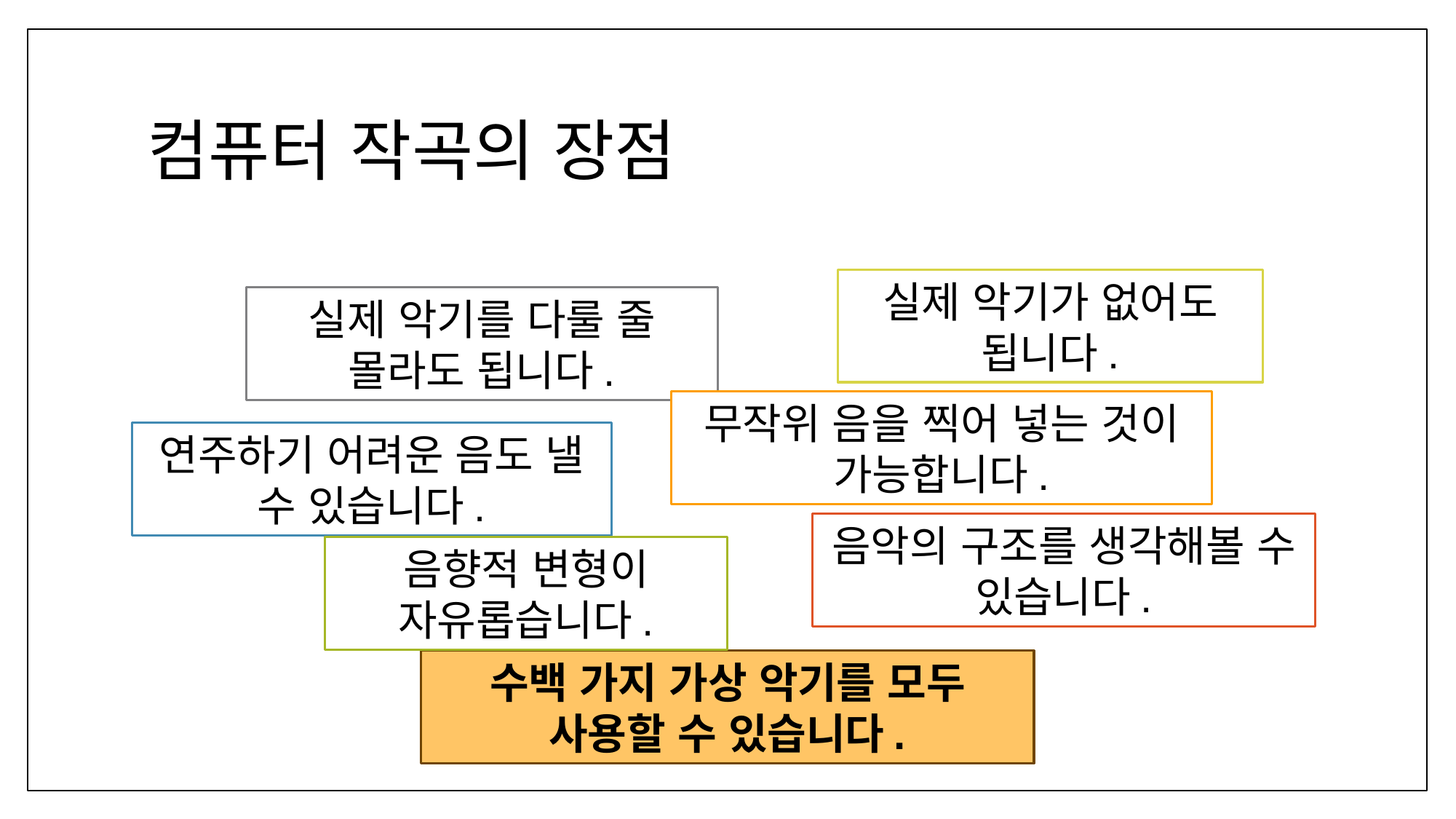

# 컴퓨터 작곡의 장점
실제 악기가 없어도 됩니다.
실제 악기를 다룰 줄 몰라도 됩니다.
무작위 음을 찍어 넣는 것이 가능합니다.
연주하기 어려운 음도 낼 수 있습니다.
음악의 구조를 생각해볼 수 있습니다.
음향적 변형이 자유롭습니다.
수백 가지 가상 악기를 모두 사용할 수 있습니다.